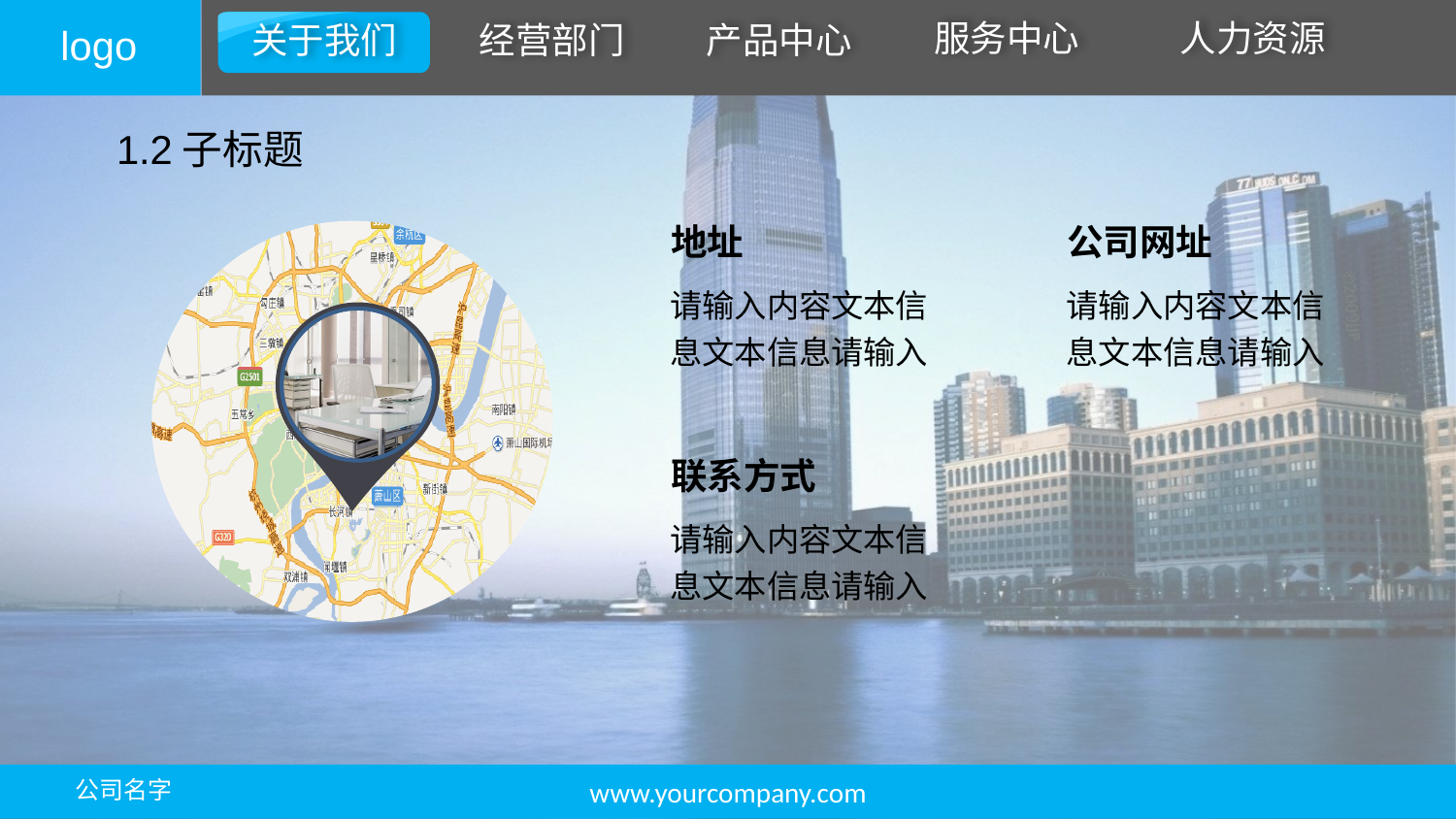

1.2子标题
地址
请输入内容文本信息文本信息请输入
公司网址
请输入内容文本信息文本信息请输入

联系方式
请输入内容文本信息文本信息请输入